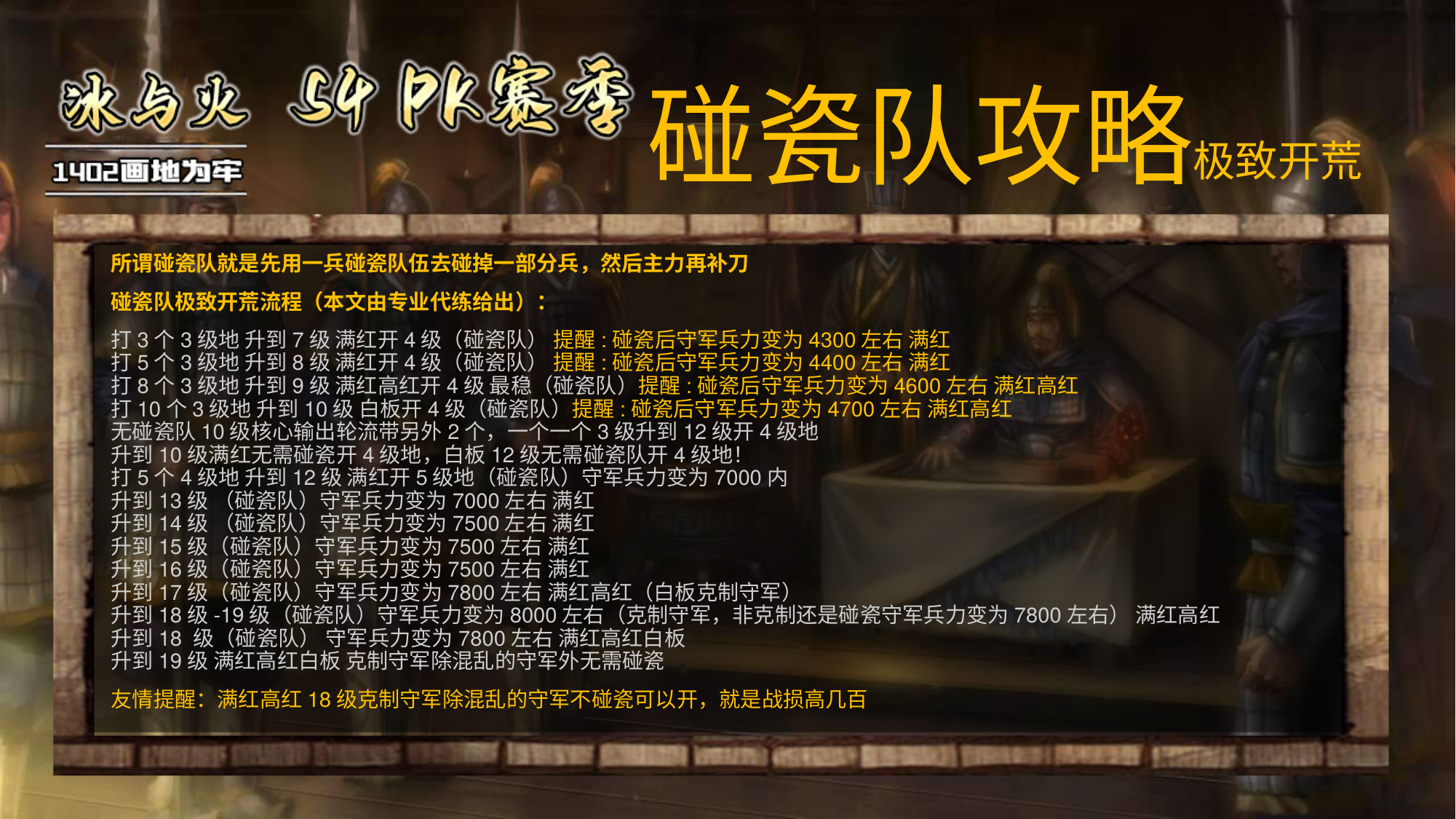

碰瓷队攻略极致开荒
所谓碰瓷队就是先用一兵碰瓷队伍去碰掉一部分兵，然后主力再补刀
碰瓷队极致开荒流程（本文由专业代练给出）：
打3个3级地 升到7级 满红开4级（碰瓷队） 提醒:碰瓷后守军兵力变为4300左右 满红
打5个3级地 升到8级 满红开4级（碰瓷队） 提醒:碰瓷后守军兵力变为4400左右 满红
打8个3级地 升到9级 满红高红开4级 最稳（碰瓷队）提醒:碰瓷后守军兵力变为4600左右 满红高红
打10个3级地 升到10级 白板开4级（碰瓷队）提醒:碰瓷后守军兵力变为4700左右 满红高红
无碰瓷队10级核心输出轮流带另外2个，一个一个3级升到12级开4级地
升到10级满红无需碰瓷开4级地，白板12级无需碰瓷队开4级地！
打5个4级地 升到12级 满红开5级地（碰瓷队）守军兵力变为7000内
升到13级 （碰瓷队）守军兵力变为7000左右 满红
升到14级 （碰瓷队）守军兵力变为7500左右 满红
升到15级（碰瓷队）守军兵力变为7500左右 满红
升到16级（碰瓷队）守军兵力变为7500左右 满红
升到17级（碰瓷队）守军兵力变为7800左右 满红高红（白板克制守军）
升到18级-19级（碰瓷队）守军兵力变为8000左右（克制守军，非克制还是碰瓷守军兵力变为7800左右） 满红高红
升到18 级（碰瓷队） 守军兵力变为7800左右 满红高红白板
升到19级 满红高红白板 克制守军除混乱的守军外无需碰瓷
友情提醒：满红高红18级克制守军除混乱的守军不碰瓷可以开，就是战损高几百